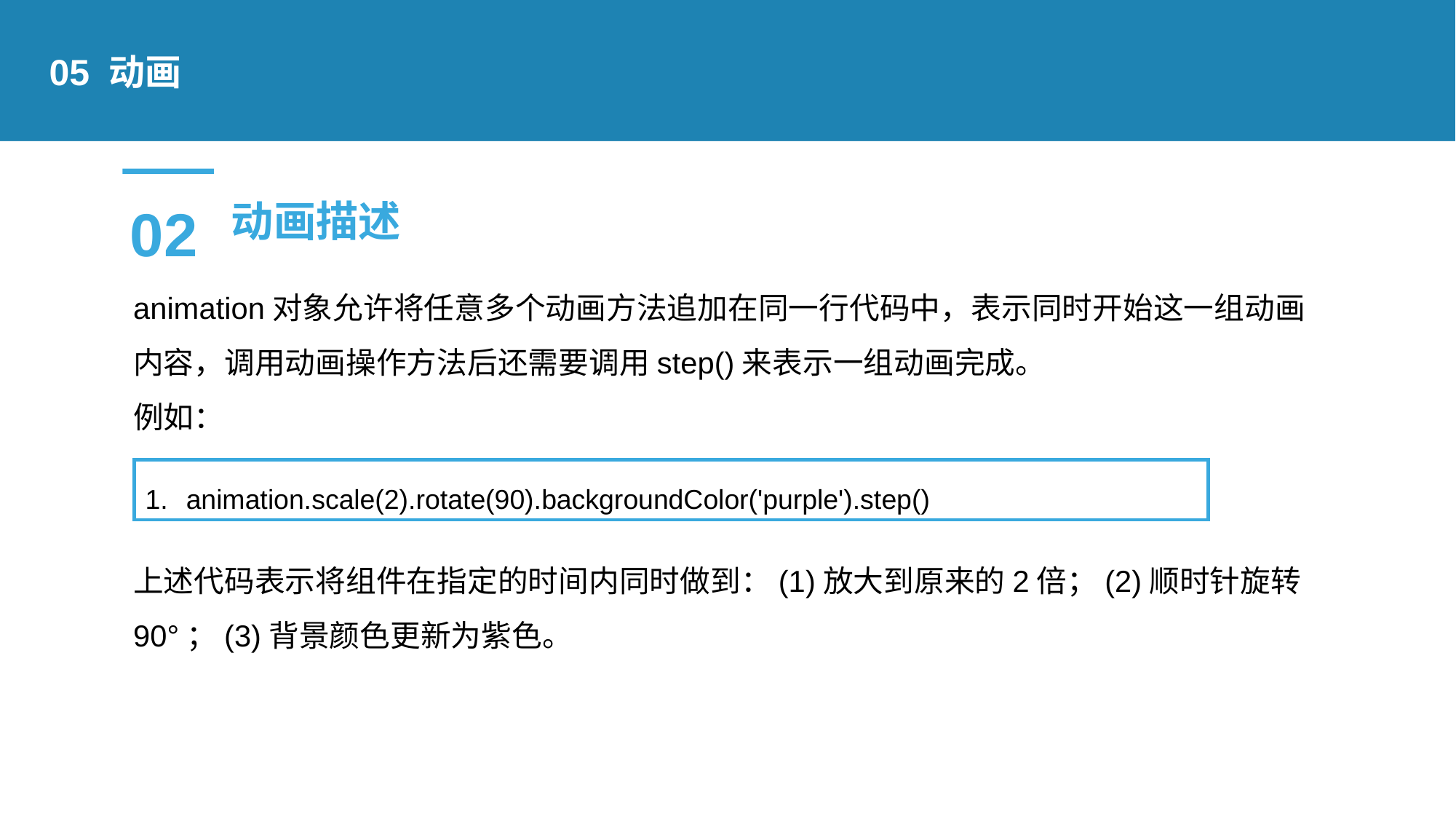

05 动画
02

动画描述
animation对象允许将任意多个动画方法追加在同一行代码中，表示同时开始这一组动画内容，调用动画操作方法后还需要调用step()来表示一组动画完成。
例如：

上述代码表示将组件在指定的时间内同时做到：(1)放大到原来的2倍；(2)顺时针旋转90°；(3)背景颜色更新为紫色。
animation.scale(2).rotate(90).backgroundColor('purple').step()